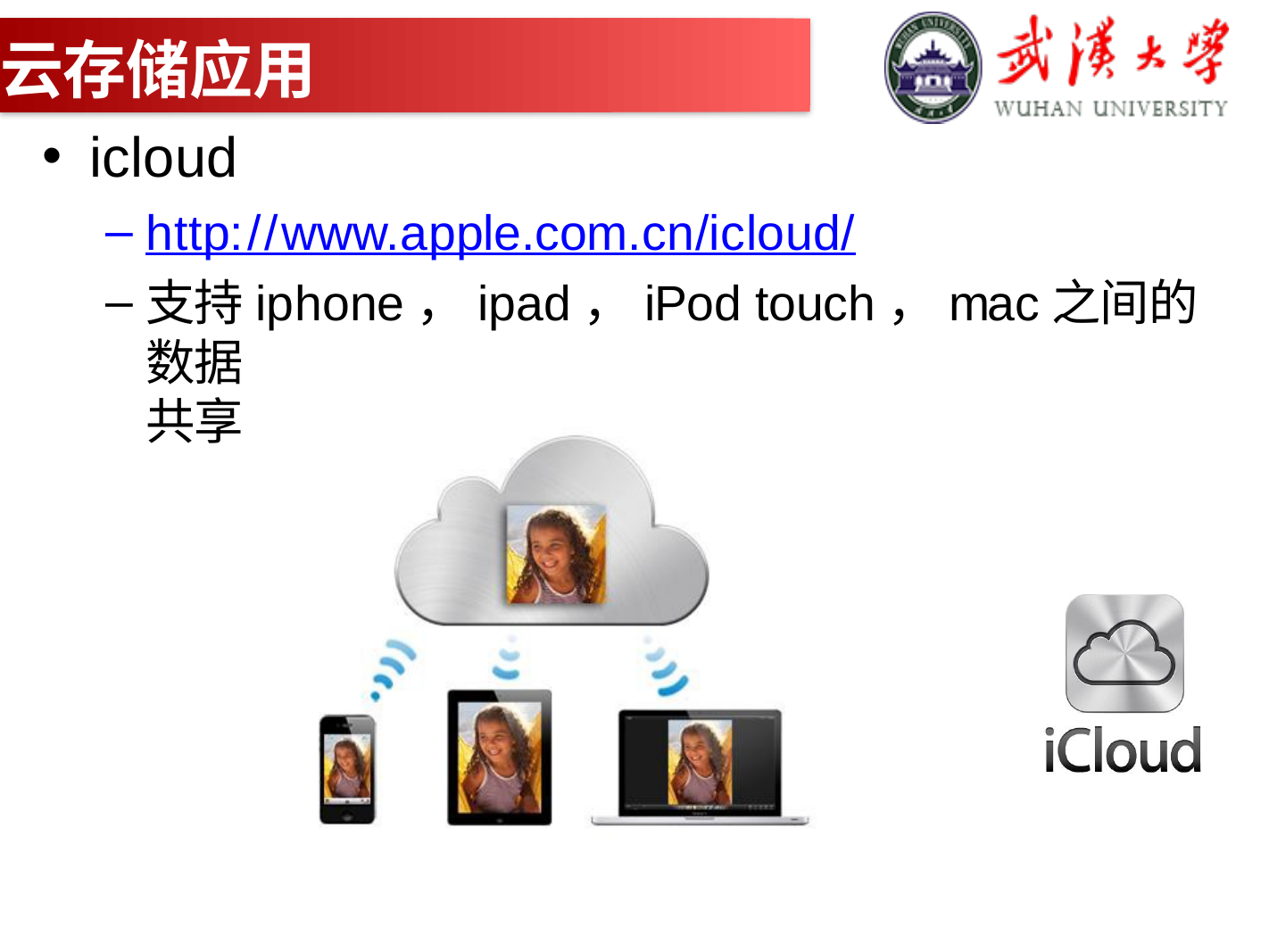

# 云存储应用
icloud

http://www.apple.com.cn/icloud/

支持iphone，ipad，iPod touch，mac之间的数据
共享